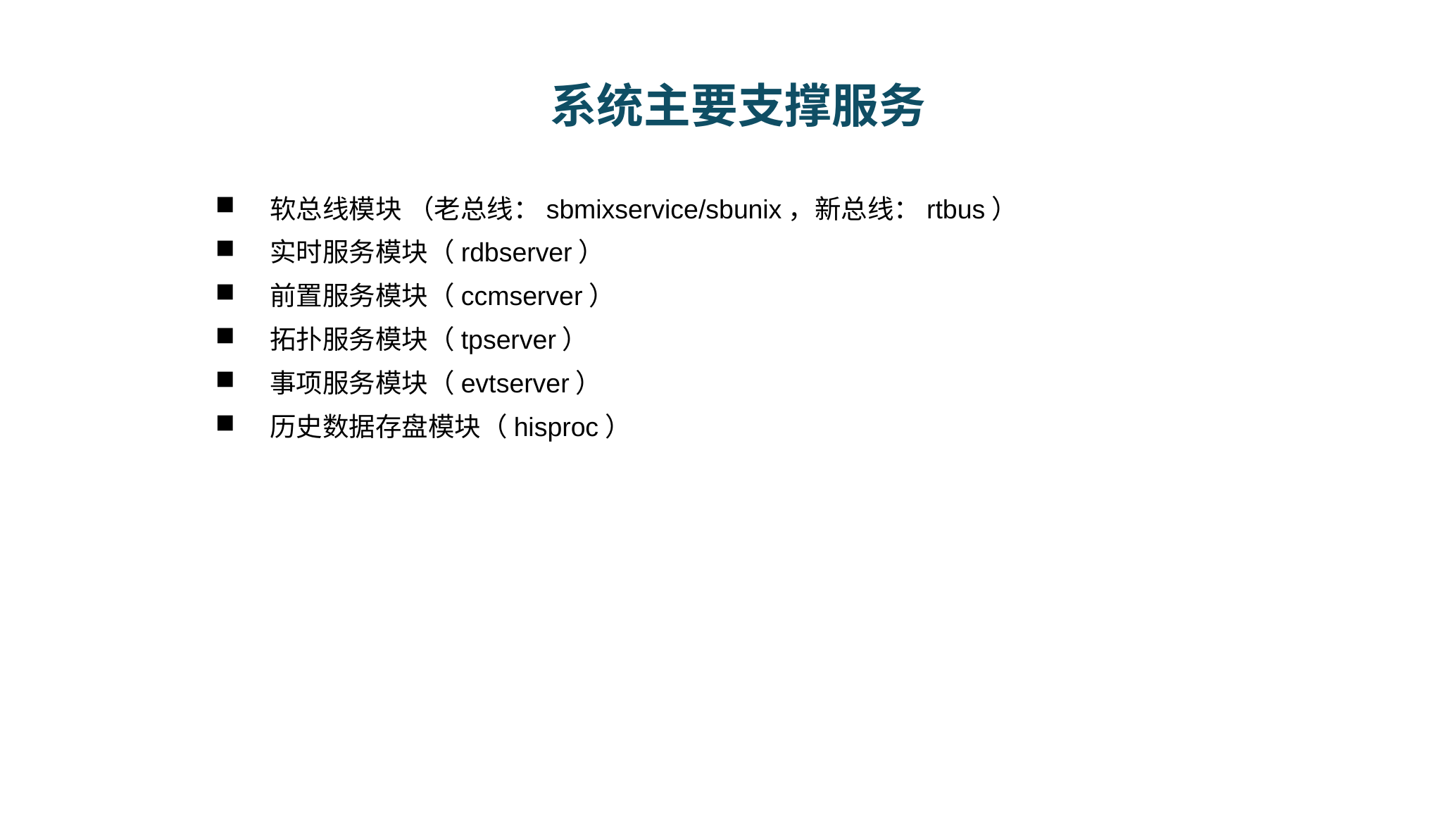

# 系统主要支撑服务
软总线模块 （老总线：sbmixservice/sbunix，新总线：rtbus）
实时服务模块（rdbserver）
前置服务模块（ccmserver）
拓扑服务模块（tpserver）
事项服务模块（evtserver）
历史数据存盘模块（hisproc）